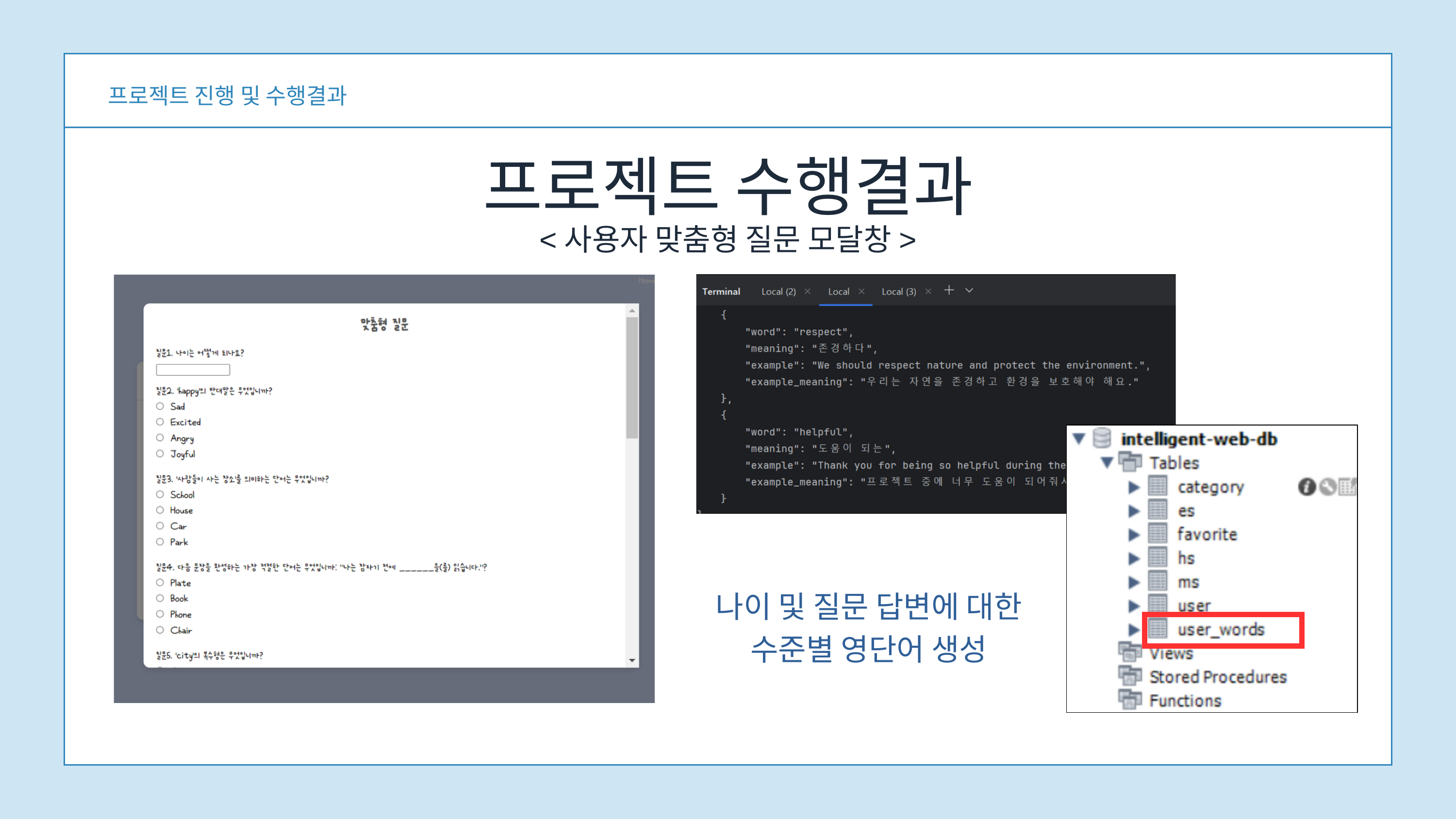

프로젝트 진행 및 수행결과

프로젝트 수행결과
<사용자 맞춤형 질문 모달창>

나이 및 질문 답변에 대한
수준별 영단어 생성